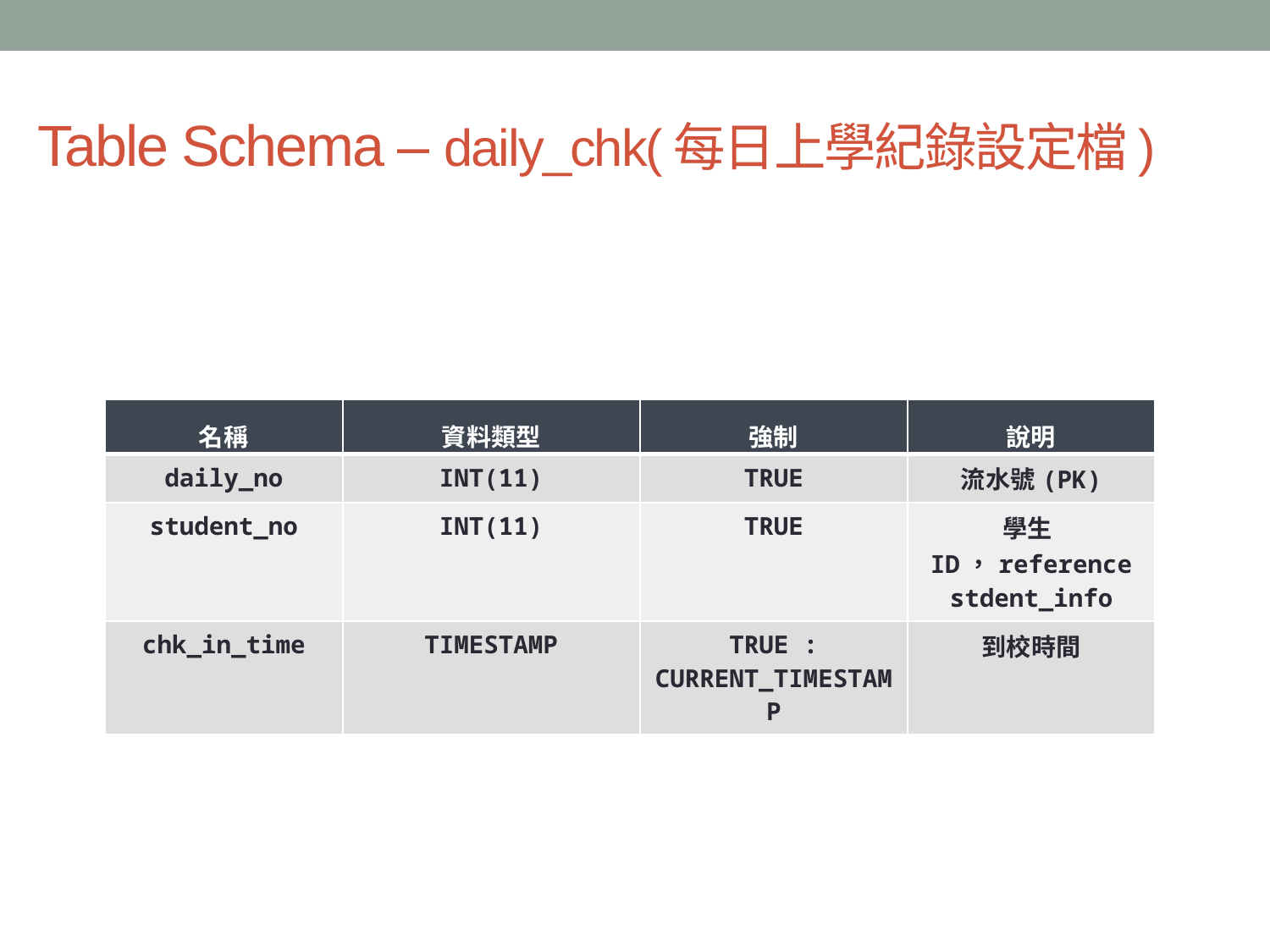

# Table Schema – daily_chk(每日上學紀錄設定檔)
| 名稱 | 資料類型 | 強制 | 說明 |
| --- | --- | --- | --- |
| daily\_no | INT(11) | TRUE | 流水號(PK) |
| student\_no | INT(11) | TRUE | 學生ID，reference stdent\_info |
| chk\_in\_time | TIMESTAMP | TRUE : CURRENT\_TIMESTAMP | 到校時間 |